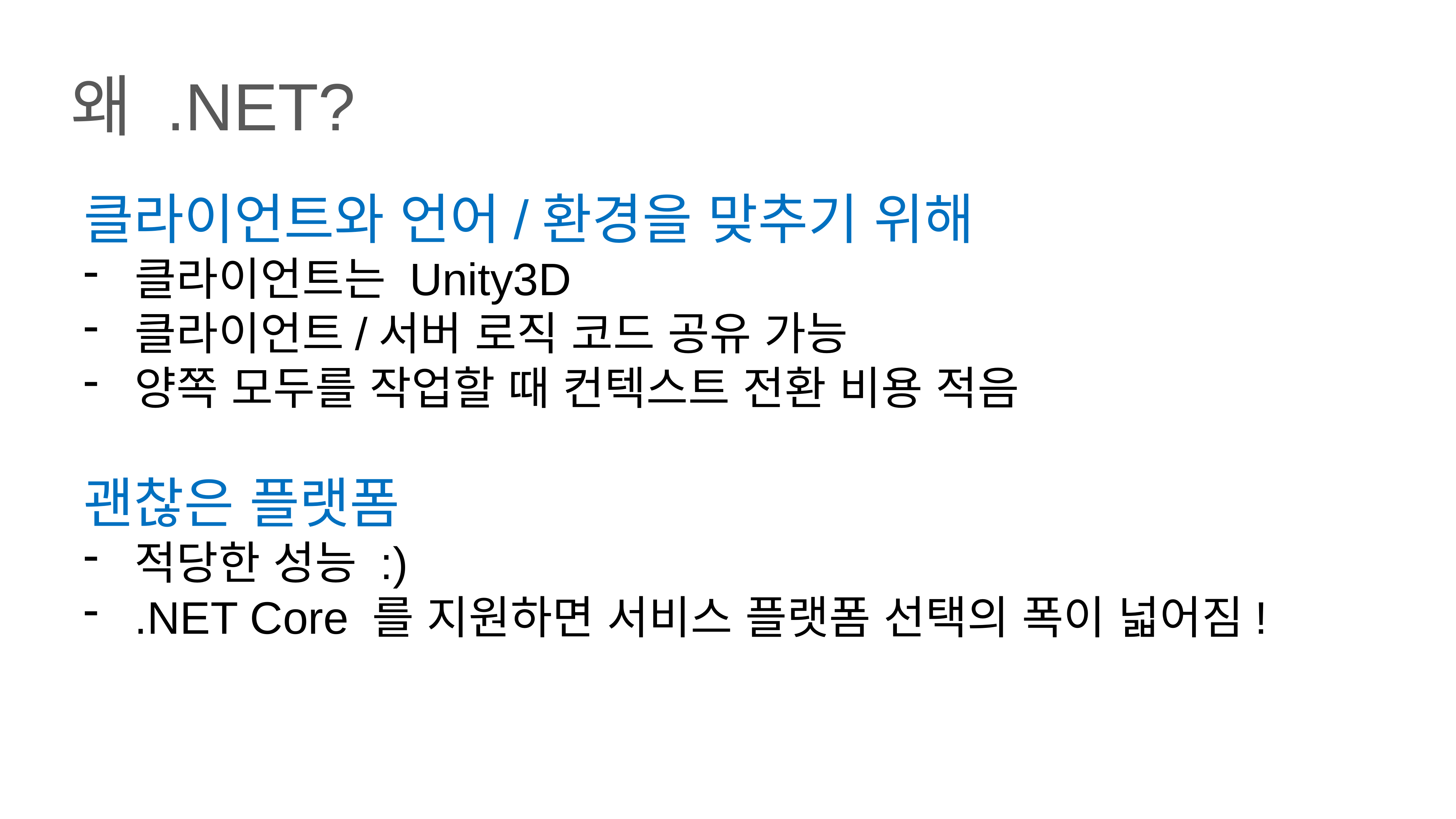

왜 .NET?
클라이언트와 언어/환경을 맞추기 위해
클라이언트는 Unity3D
클라이언트/서버 로직 코드 공유 가능
양쪽 모두를 작업할 때 컨텍스트 전환 비용 적음

괜찮은 플랫폼
적당한 성능 :)
.NET Core 를 지원하면 서비스 플랫폼 선택의 폭이 넓어짐!